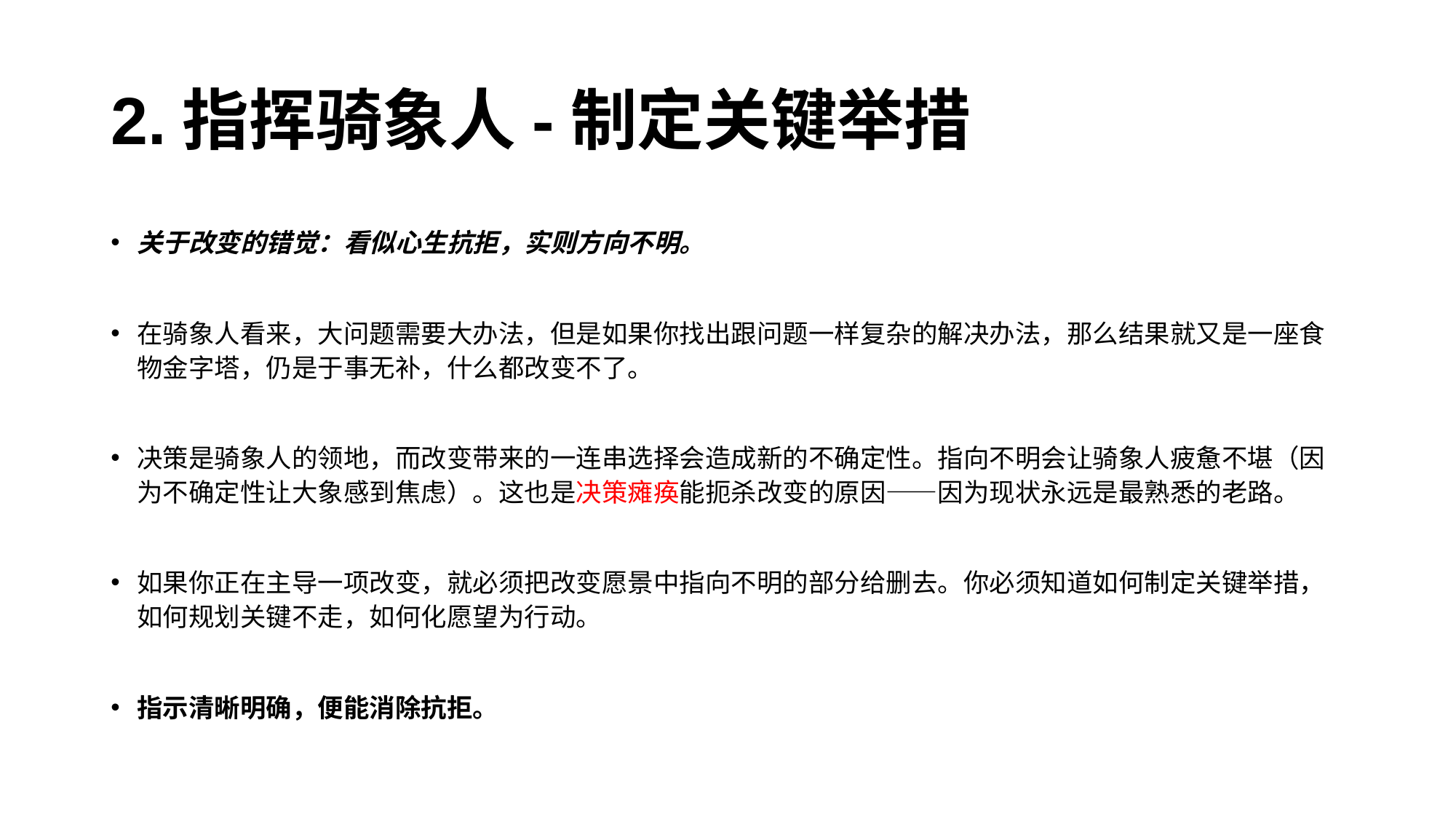

# 2.指挥骑象人-制定关键举措
关于改变的错觉：看似心生抗拒，实则方向不明。

在骑象人看来，大问题需要大办法，但是如果你找出跟问题一样复杂的解决办法，那么结果就又是一座食物金字塔，仍是于事无补，什么都改变不了。

决策是骑象人的领地，而改变带来的一连串选择会造成新的不确定性。指向不明会让骑象人疲惫不堪（因为不确定性让大象感到焦虑）。这也是决策瘫痪能扼杀改变的原因——因为现状永远是最熟悉的老路。

如果你正在主导一项改变，就必须把改变愿景中指向不明的部分给删去。你必须知道如何制定关键举措，如何规划关键不走，如何化愿望为行动。

指示清晰明确，便能消除抗拒。